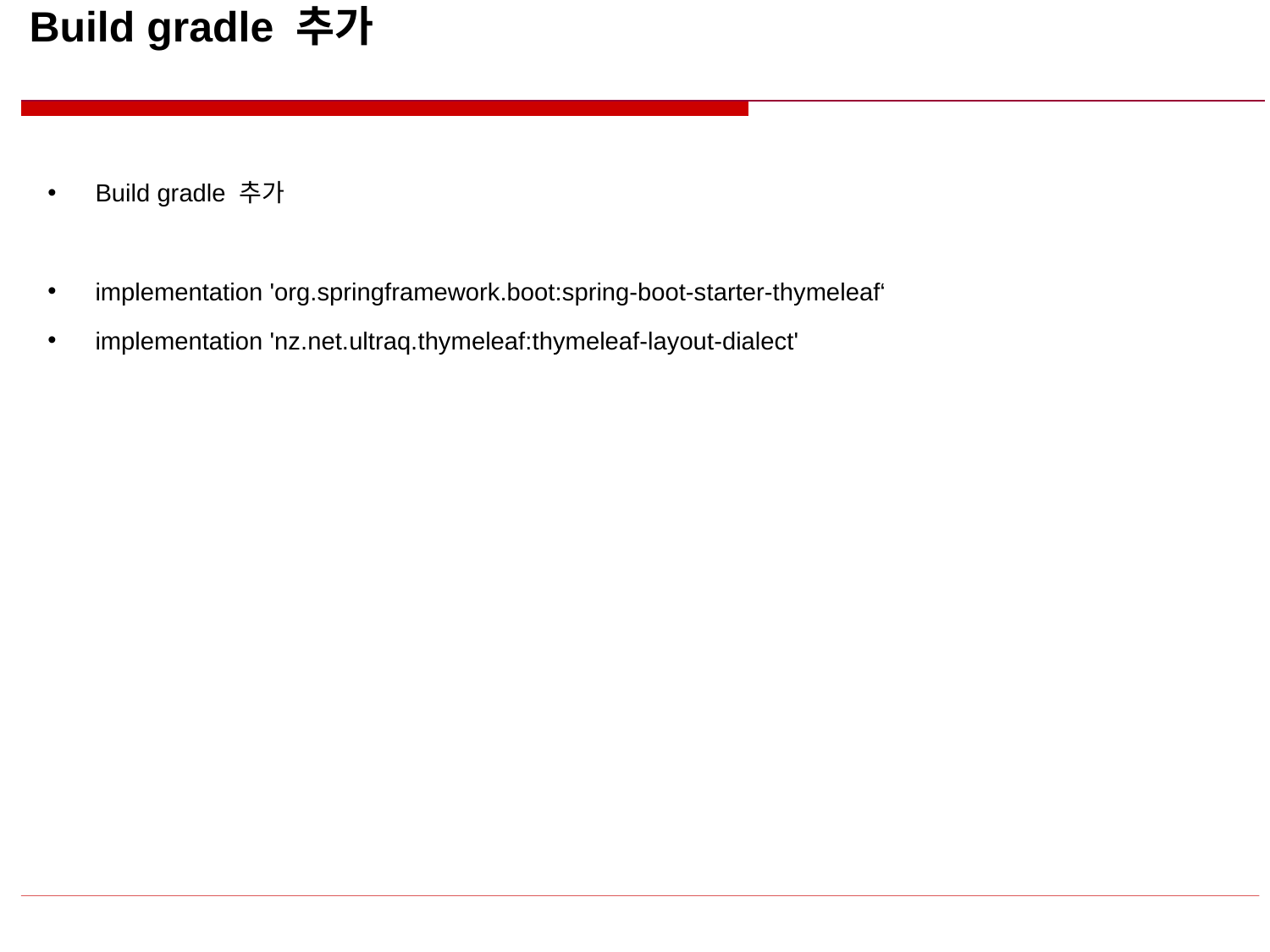

# Build gradle 추가
Build gradle 추가

implementation 'org.springframework.boot:spring-boot-starter-thymeleaf‘
implementation 'nz.net.ultraq.thymeleaf:thymeleaf-layout-dialect'